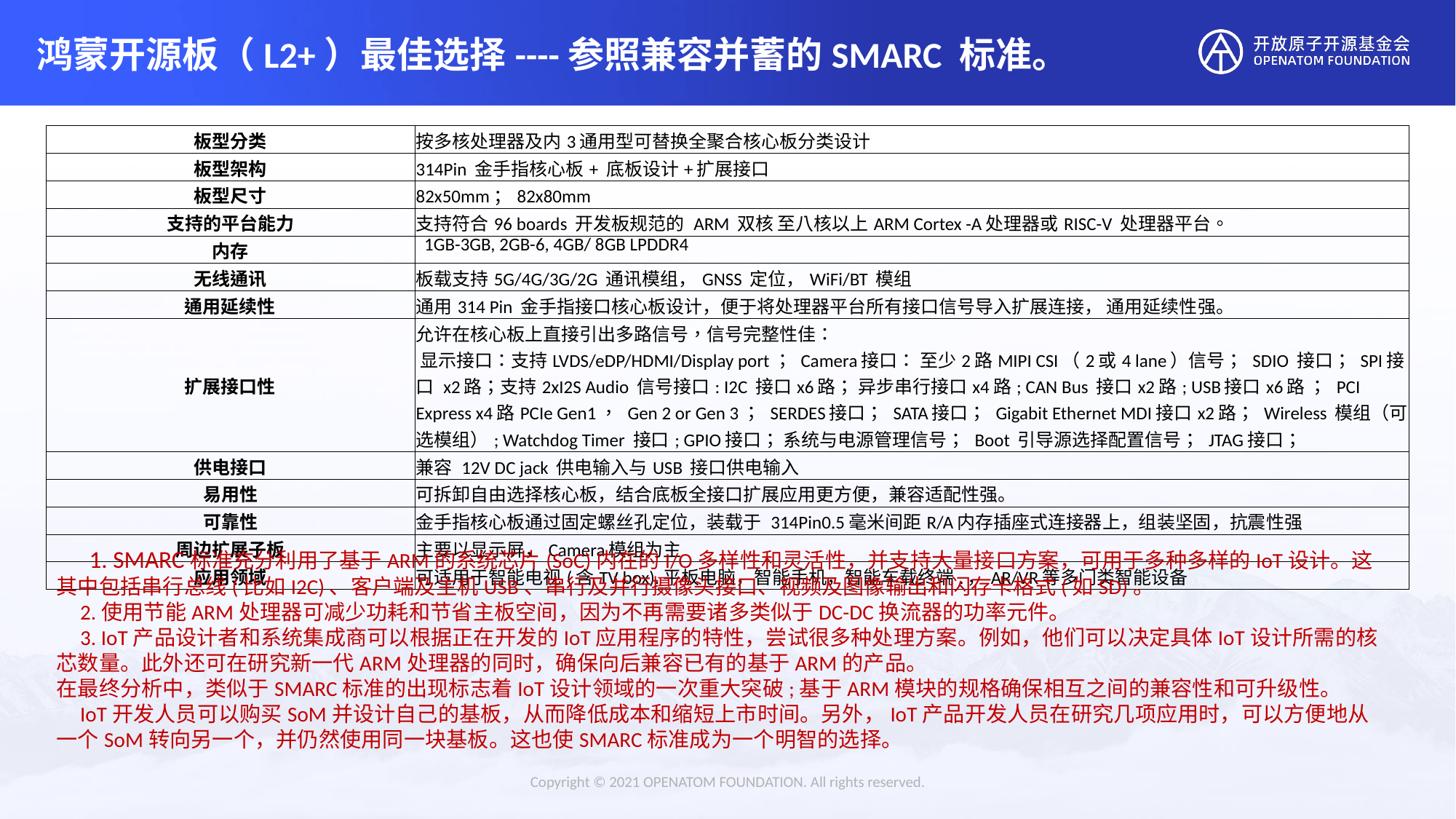

# 鸿蒙开源板（L2+）最佳选择----参照兼容并蓄的SMARC 标准。
| 板型分类 | 按多核处理器及内3通用型可替换全聚合核心板分类设计 |
| --- | --- |
| 板型架构 | 314Pin 金手指核心板+ 底板设计+扩展接口 |
| 板型尺寸 | 82x50mm；82x80mm |
| 支持的平台能力 | 支持符合96 boards 开发板规范的 ARM 双核 至八核以上ARM Cortex -A处理器或RISC-V 处理器平台。 |
| 内存 | 1GB-3GB, 2GB-6, 4GB/ 8GB LPDDR4 |
| 无线通讯 | 板载支持5G/4G/3G/2G 通讯模组，GNSS 定位，WiFi/BT 模组 |
| 通用延续性 | 通用314 Pin 金手指接口核心板设计，便于将处理器平台所有接口信号导入扩展连接， 通用延续性强。 |
| 扩展接口性 | 允许在核心板上直接引出多路信号，信号完整性佳： 显示接口：支持LVDS/eDP/HDMI/Display port； Camera接口： 至少2路MIPI CSI（2或4 lane）信号； SDIO 接口； SPI接口 x2路；支持2xI2S Audio 信号接口: I2C 接口x6路； 异步串行接口x4路; CAN Bus 接口x2路; USB接口x6路 ； PCI Express x4路PCIe Gen1， Gen 2 or Gen 3； SERDES接口； SATA接口； Gigabit Ethernet MDI接口x2路； Wireless 模组（可选模组）; Watchdog Timer 接口; GPIO接口； 系统与电源管理信号； Boot 引导源选择配置信号； JTAG接口； |
| 供电接口 | 兼容 12V DC jack 供电输入与USB 接口供电输入 |
| 易用性 | 可拆卸自由选择核心板，结合底板全接口扩展应用更方便，兼容适配性强。 |
| 可靠性 | 金手指核心板通过固定螺丝孔定位，装载于 314Pin0.5毫米间距R/A内存插座式连接器上，组装坚固，抗震性强 |
| 周边扩展子板 | 主要以显示屏，Camera模组为主 |
| 应用领域 | 可适用于智能电视(含TV box).平板电脑，智能手机，智能车载终端.，AR/VR等多门类智能设备 |
      1. SMARC标准充分利用了基于ARM的系统芯片(SoC)内在的I/O多样性和灵活性，并支持大量接口方案，可用于多种多样的IoT设计。这其中包括串行总线(比如I2C)、客户端及主机USB、串行及并行摄像头接口、视频及图像输出和闪存卡格式(如SD)。
     2.使用节能ARM处理器可减少功耗和节省主板空间，因为不再需要诸多类似于DC-DC换流器的功率元件。
     3. IoT产品设计者和系统集成商可以根据正在开发的IoT应用程序的特性，尝试很多种处理方案。例如，他们可以决定具体IoT设计所需的核芯数量。此外还可在研究新一代ARM处理器的同时，确保向后兼容已有的基于ARM的产品。
在最终分析中，类似于SMARC标准的出现标志着IoT设计领域的一次重大突破;基于ARM模块的规格确保相互之间的兼容性和可升级性。
     IoT开发人员可以购买SoM并设计自己的基板，从而降低成本和缩短上市时间。另外，IoT产品开发人员在研究几项应用时，可以方便地从一个SoM转向另一个，并仍然使用同一块基板。这也使SMARC标准成为一个明智的选择。

Copyright © 2021 OPENATOM FOUNDATION. All rights reserved.
30